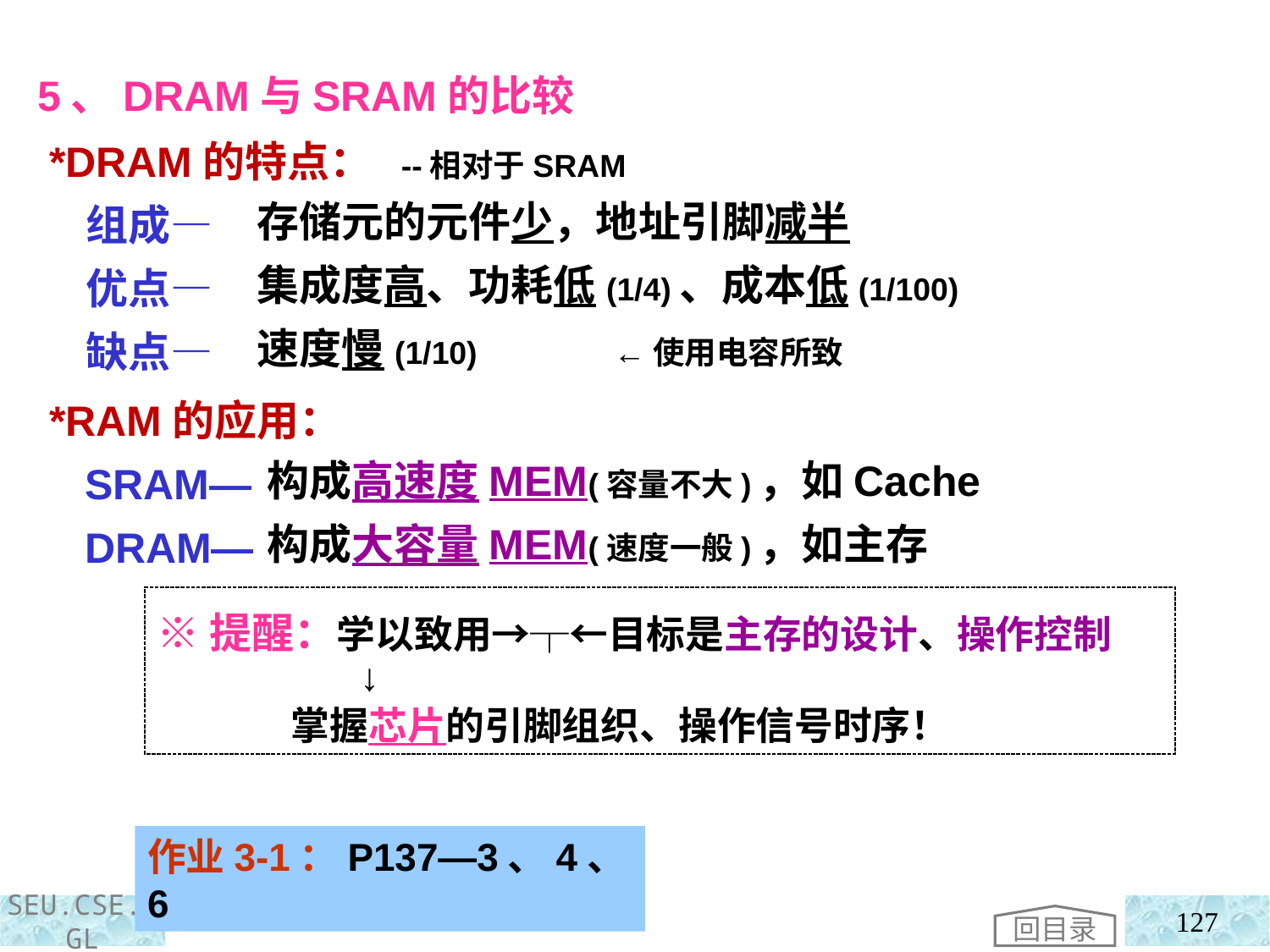

5、DRAM与SRAM的比较
 *DRAM的特点：  --相对于SRAM
    组成—
    优点—
    缺点—
 *RAM的应用：
    SRAM—
    DRAM—
存储元的元件少，地址引脚减半
集成度高、功耗低(1/4)、成本低(1/100)
速度慢(1/10)              ←使用电容所致
构成高速度MEM(容量不大)，如Cache
构成大容量MEM(速度一般)，如主存
※提醒：学以致用→┬←目标是主存的设计、操作控制
                   ↓
              掌握芯片的引脚组织、操作信号时序！
作业3-1：P137—3、4、6
回目录
127